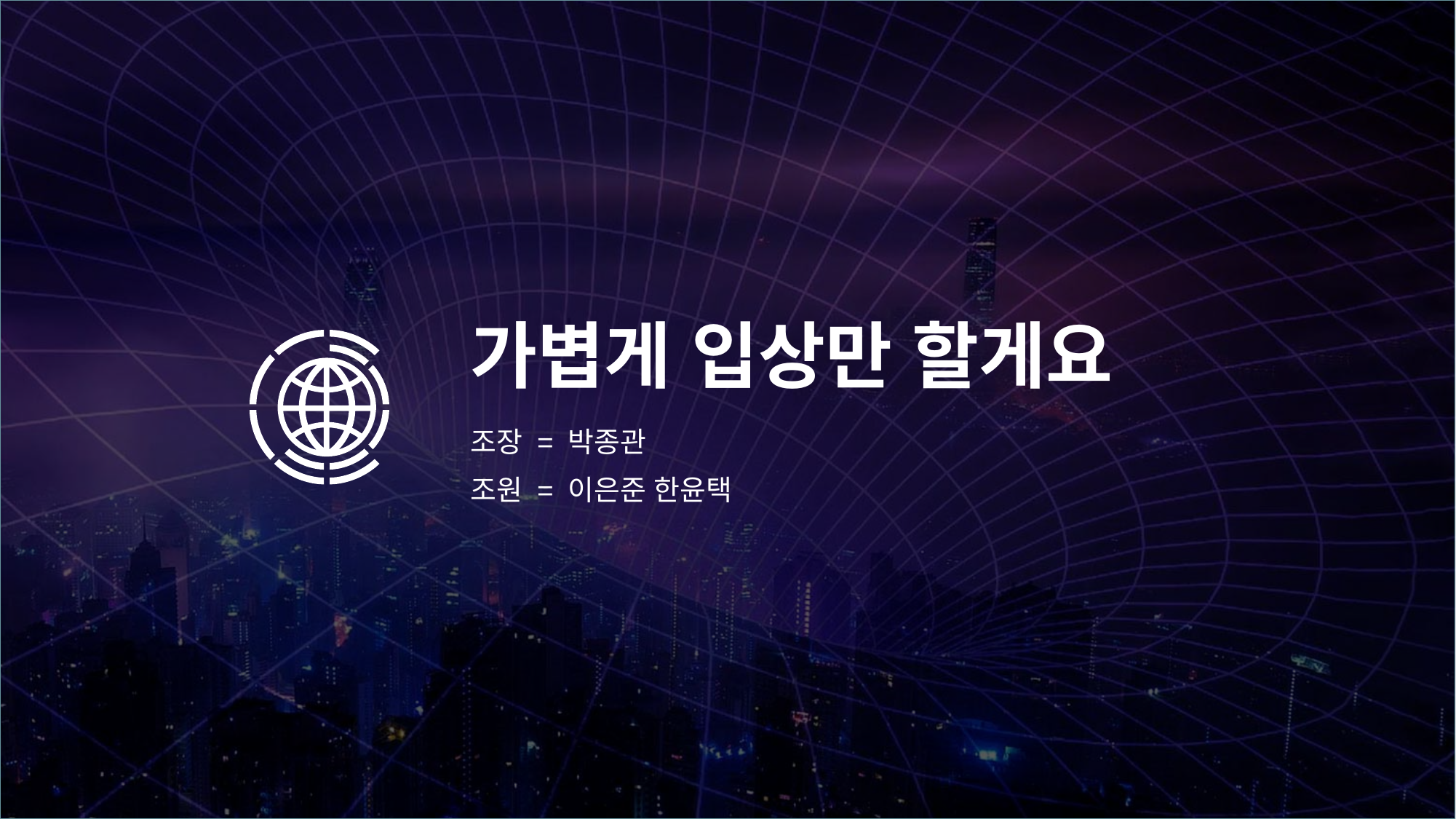

가볍게 입상만 할게요
조장 = 박종관

조원 = 이은준 한윤택